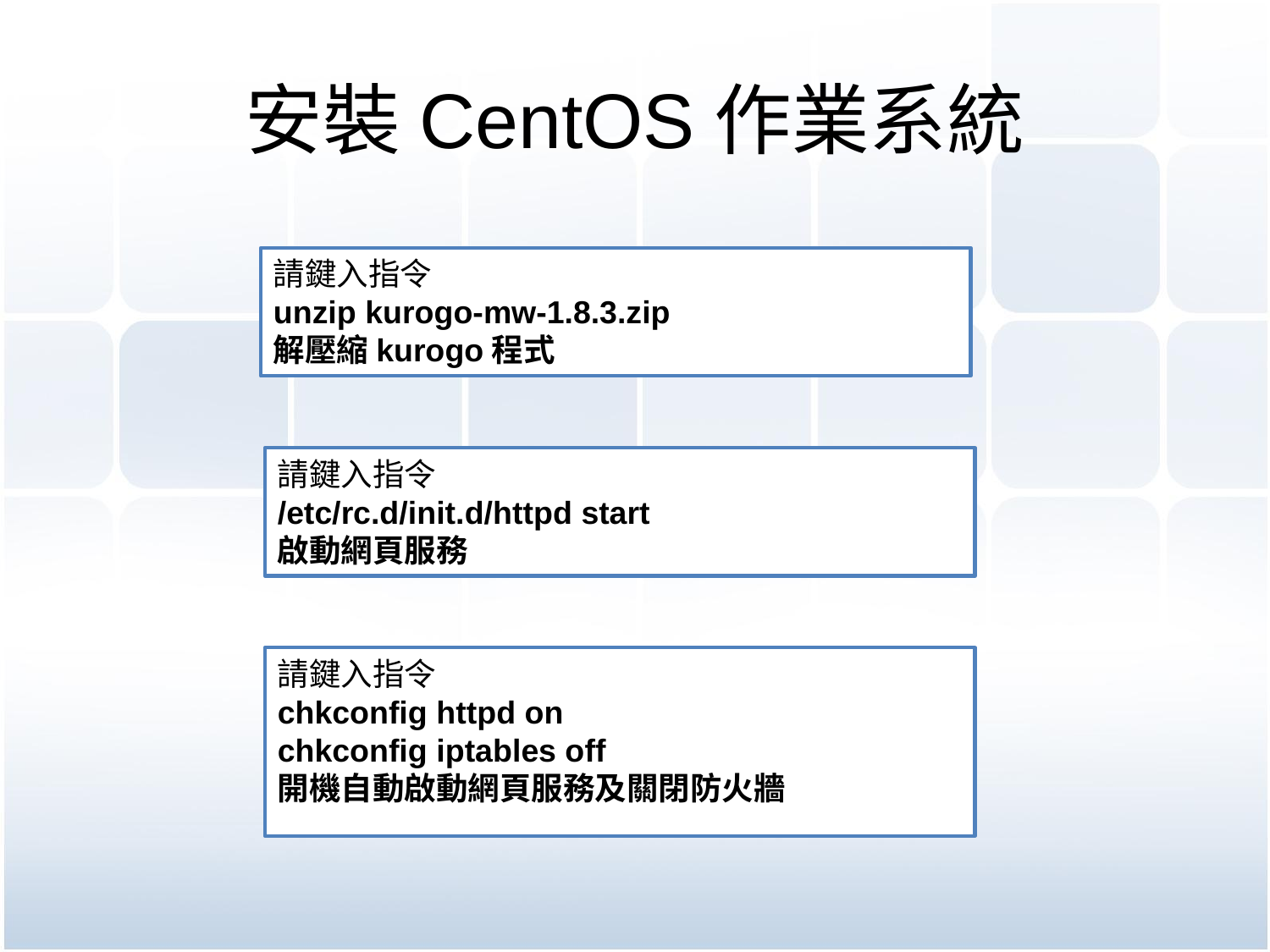

# 安裝CentOS作業系統
請鍵入指令
unzip kurogo-mw-1.8.3.zip
解壓縮kurogo程式
請鍵入指令
/etc/rc.d/init.d/httpd start
啟動網頁服務
請鍵入指令
chkconfig httpd on
chkconfig iptables off
開機自動啟動網頁服務及關閉防火牆